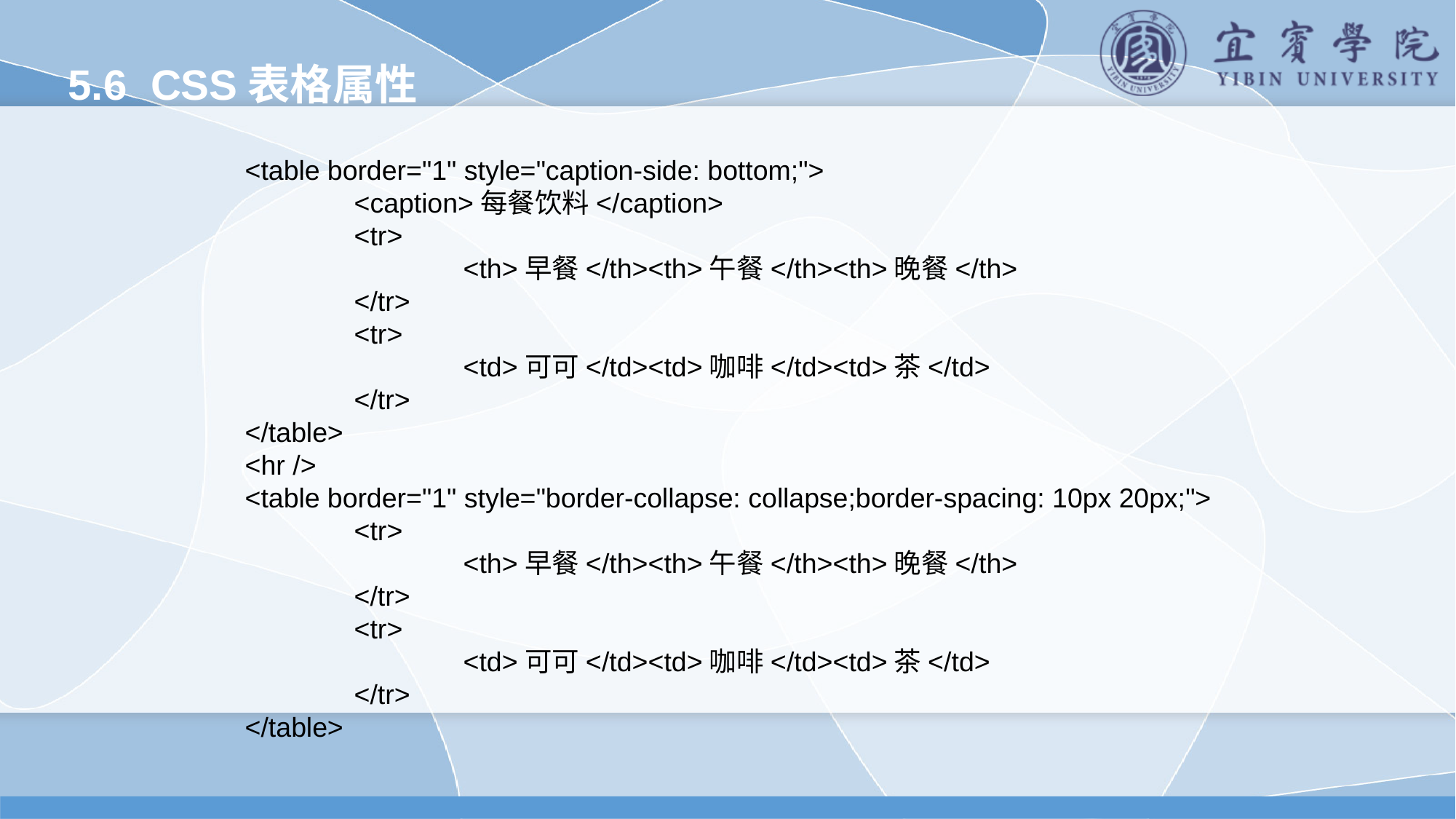

5.6  CSS表格属性
		<table border="1" style="caption-side: bottom;">
			<caption>每餐饮料</caption>
			<tr>
				<th>早餐</th><th>午餐</th><th>晚餐</th>
			</tr>
			<tr>
				<td>可可</td><td>咖啡</td><td>茶</td>
			</tr>
		</table>
		<hr />
		<table border="1" style="border-collapse: collapse;border-spacing: 10px 20px;">
			<tr>
				<th>早餐</th><th>午餐</th><th>晚餐</th>
			</tr>
			<tr>
				<td>可可</td><td>咖啡</td><td>茶</td>
			</tr>
		</table>